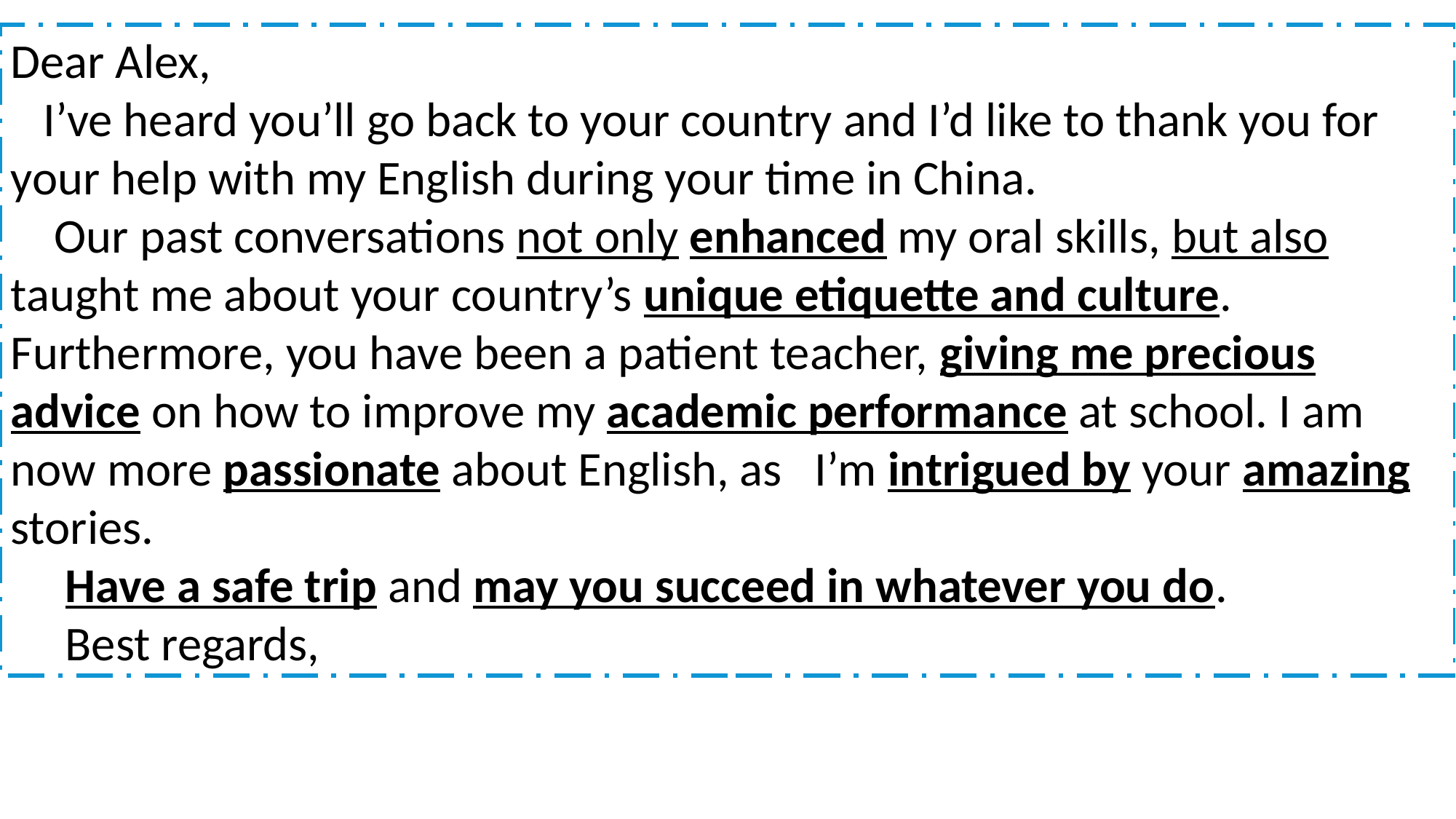

Dear Alex,
   I’ve heard you’ll go back to your country and I’d like to thank you for your help with my English during your time in China.
    Our past conversations not only enhanced my oral skills, but also taught me about your country’s unique etiquette and culture. Furthermore, you have been a patient teacher, giving me precious advice on how to improve my academic performance at school. I am now more passionate about English, as   I’m intrigued by your amazing stories.
     Have a safe trip and may you succeed in whatever you do.
     Best regards,
高中   英语